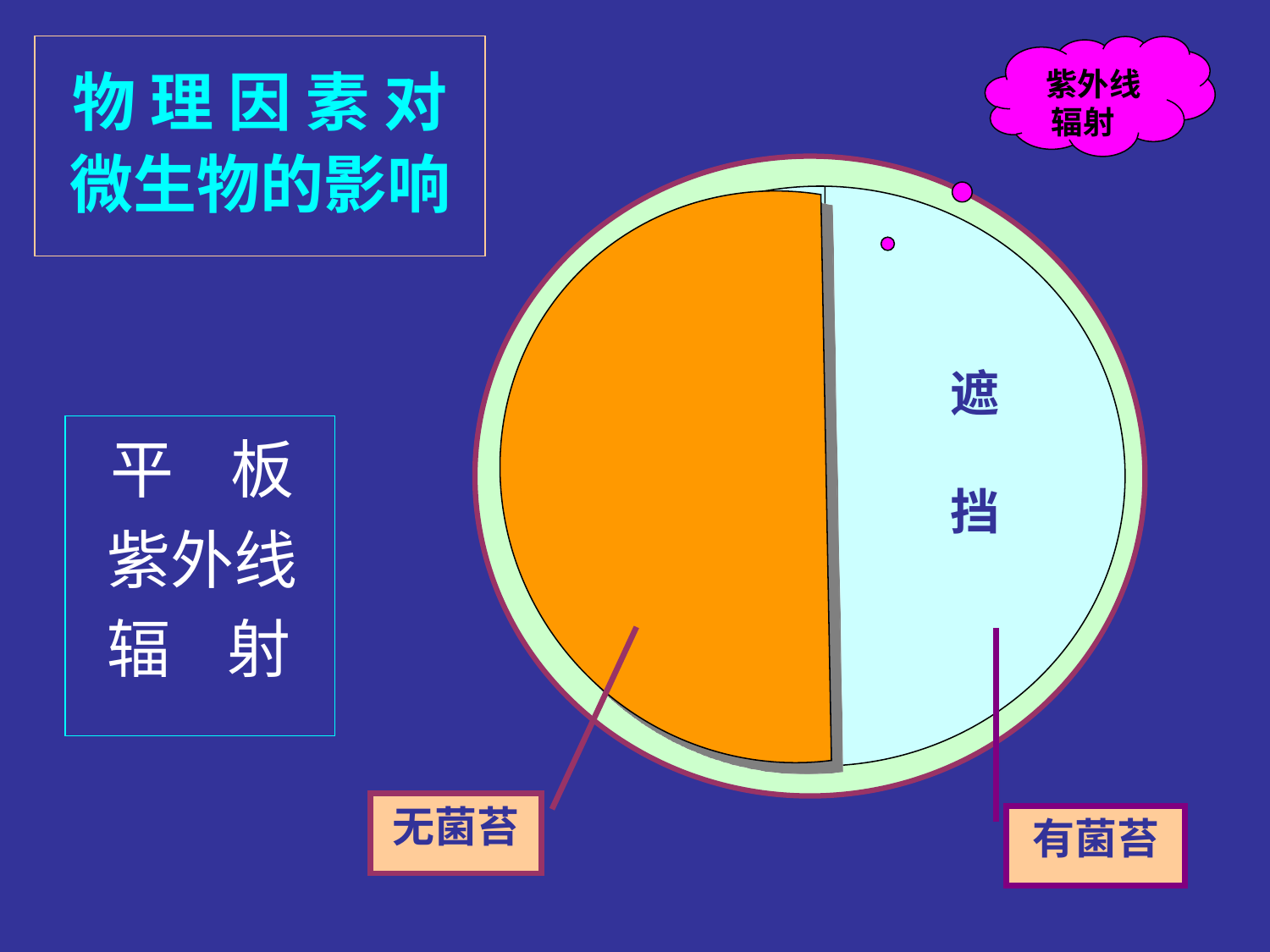

物 理 因 素 对
微生物的影响
 紫外线
  辐射

遮

挡
 平    板
 紫外线
 辐    射
无菌苔
有菌苔